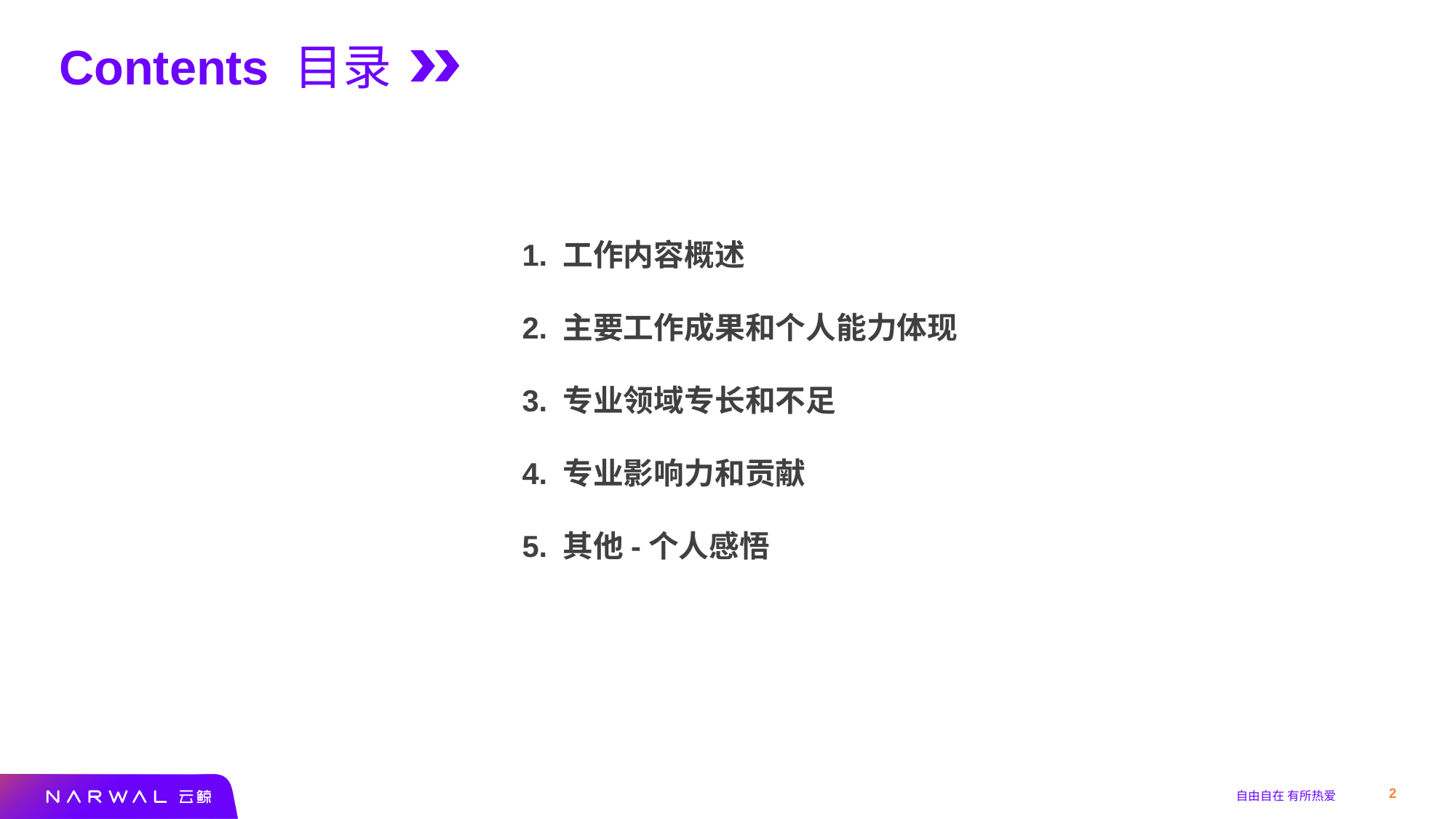

Contents 目录

1. 工作内容概述
2. 主要工作成果和个人能力体现
3. 专业领域专长和不足
4. 专业影响力和贡献
5. 其他-个人感悟